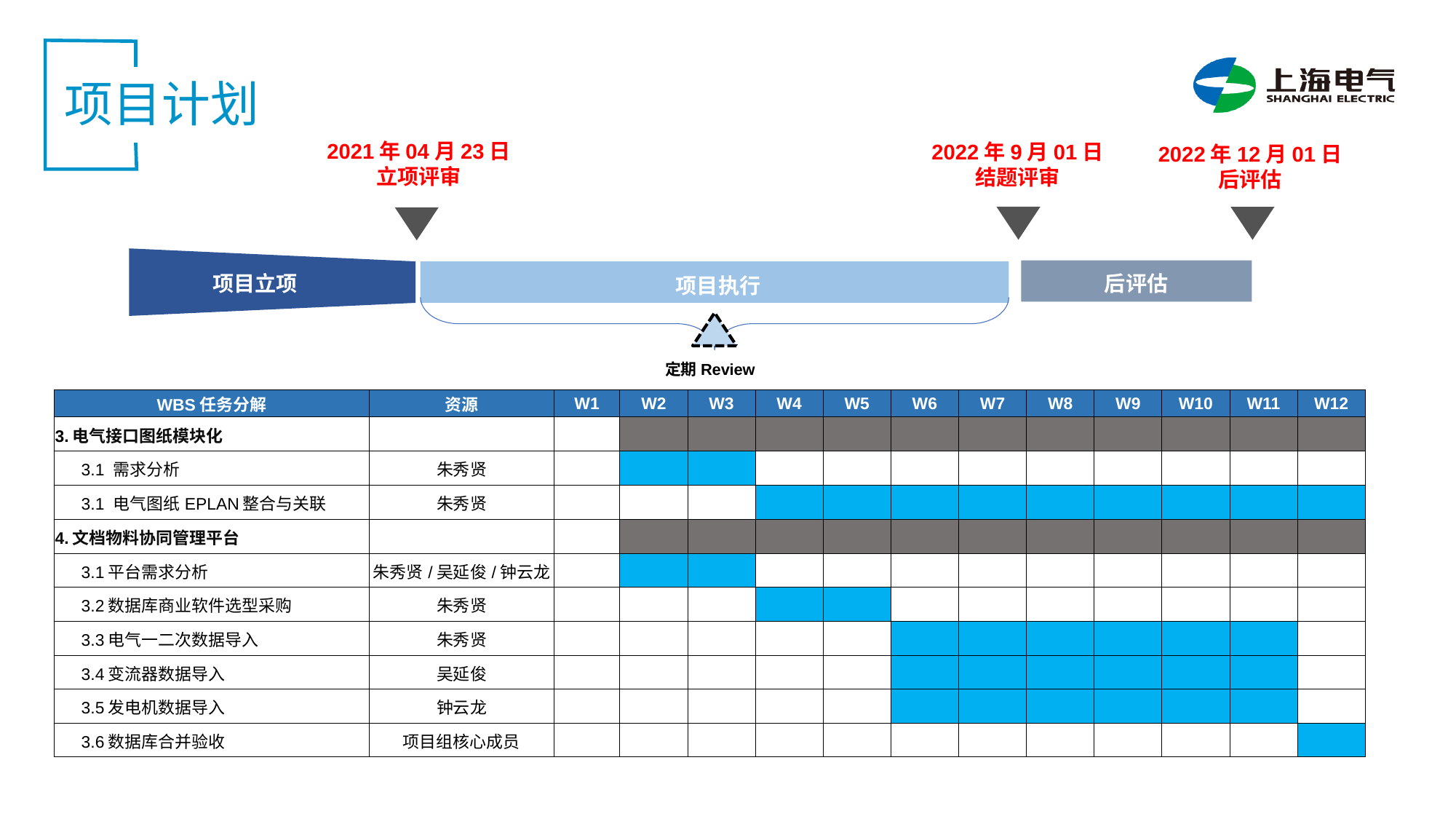

项目计划
2021年04月23日
立项评审
2022年9月01日
结题评审
2022年12月01日
后评估

项目立项
后评估
项目执行

 定期Review
| WBS任务分解 | 资源 | W1 | W2 | W3 | W4 | W5 | W6 | W7 | W8 | W9 | W10 | W11 | W12 |
| --- | --- | --- | --- | --- | --- | --- | --- | --- | --- | --- | --- | --- | --- |
| 3.电气接口图纸模块化 |  |  |  |  |  |  |  |  |  |  |  |  |  |
| 3.1 需求分析 | 朱秀贤 |  |  |  |  |  |  |  |  |  |  |  |  |
| 3.1 电气图纸EPLAN整合与关联 | 朱秀贤 |  |  |  |  |  |  |  |  |  |  |  |  |
| 4.文档物料协同管理平台 |  |  |  |  |  |  |  |  |  |  |  |  |  |
| 3.1平台需求分析 | 朱秀贤/吴延俊/钟云龙 |  |  |  |  |  |  |  |  |  |  |  |  |
| 3.2数据库商业软件选型采购 | 朱秀贤 |  |  |  |  |  |  |  |  |  |  |  |  |
| 3.3电气一二次数据导入 | 朱秀贤 |  |  |  |  |  |  |  |  |  |  |  |  |
| 3.4变流器数据导入 | 吴延俊 |  |  |  |  |  |  |  |  |  |  |  |  |
| 3.5发电机数据导入 | 钟云龙 |  |  |  |  |  |  |  |  |  |  |  |  |
| 3.6数据库合并验收 | 项目组核心成员 |  |  |  |  |  |  |  |  |  |  |  |  |